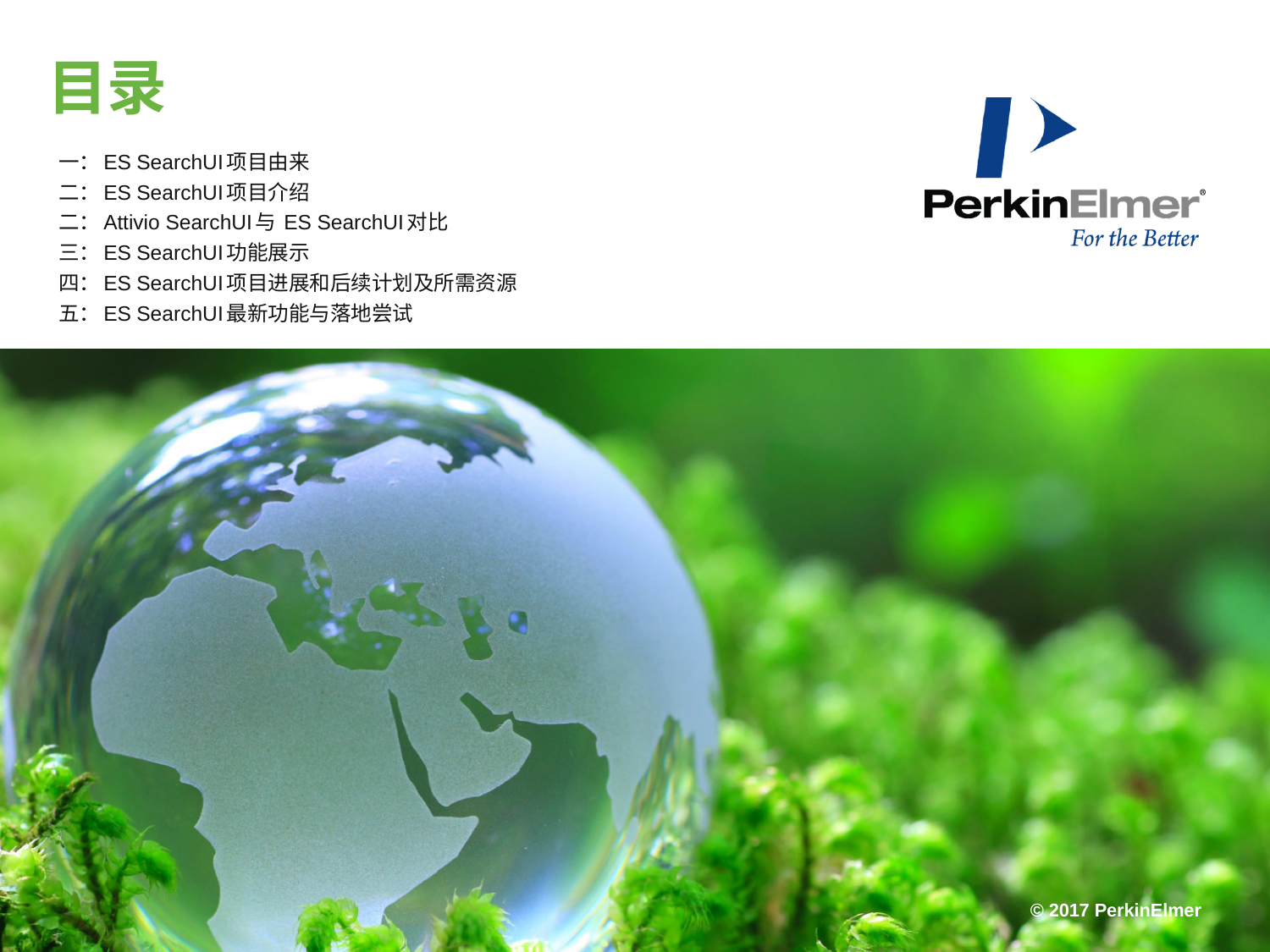

# 目录
一：ES SearchUI项目由来
二：ES SearchUI项目介绍
二：Attivio SearchUI与 ES SearchUI对比
三：ES SearchUI功能展示
四：ES SearchUI项目进展和后续计划及所需资源
五：ES SearchUI最新功能与落地尝试